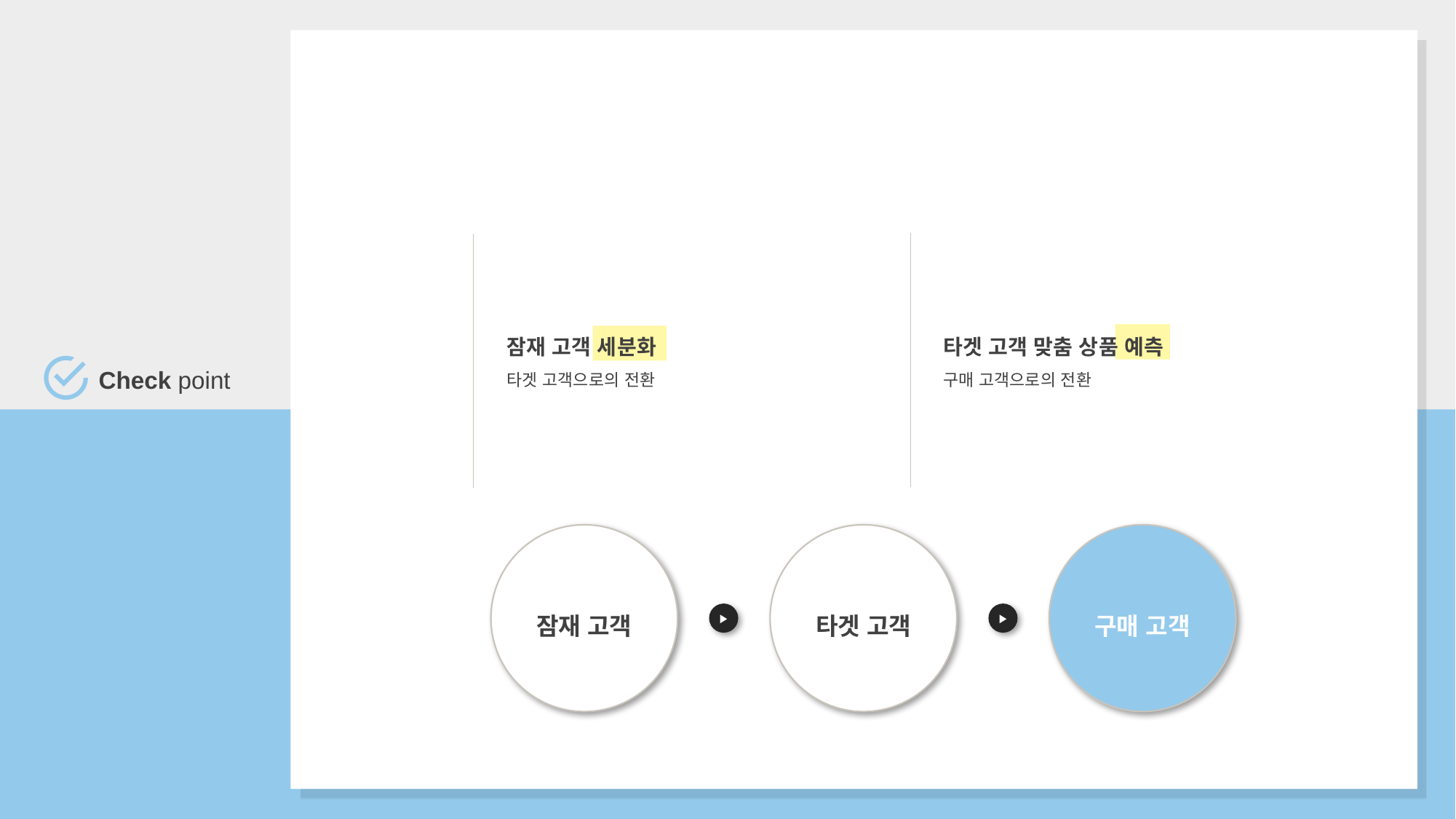

잠재 고객 세분화
타겟 고객으로의 전환
타겟 고객 맞춤 상품 예측
구매 고객으로의 전환

Check point
잠재 고객
타겟 고객
구매 고객
▶
▶